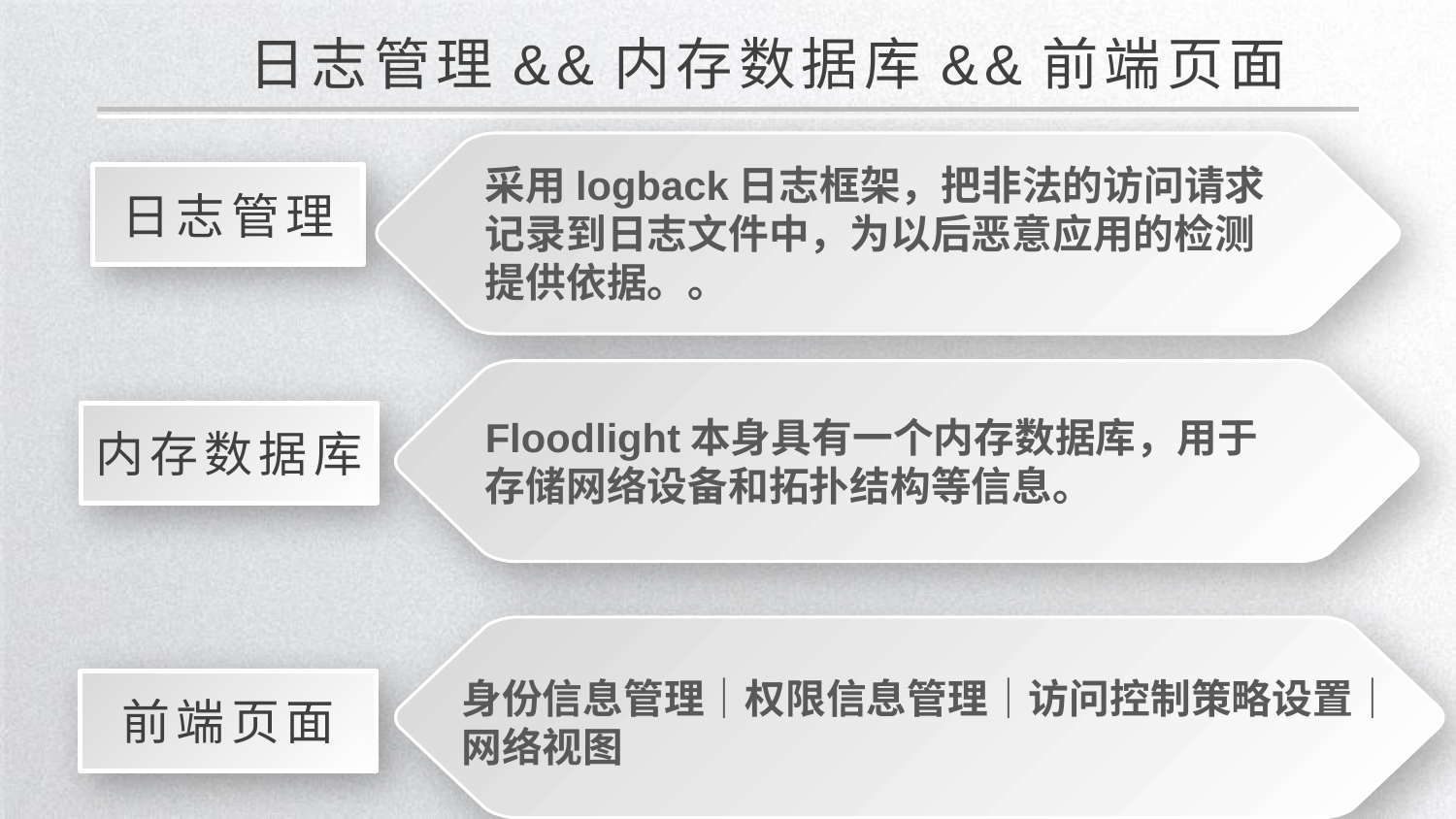

日志管理&&内存数据库&&前端页面

采用logback日志框架，把非法的访问请求记录到日志文件中，为以后恶意应用的检测提供依据。。
日志管理

内存数据库
Floodlight本身具有一个内存数据库，用于存储网络设备和拓扑结构等信息。

前端页面
身份信息管理｜权限信息管理｜访问控制策略设置｜
网络视图